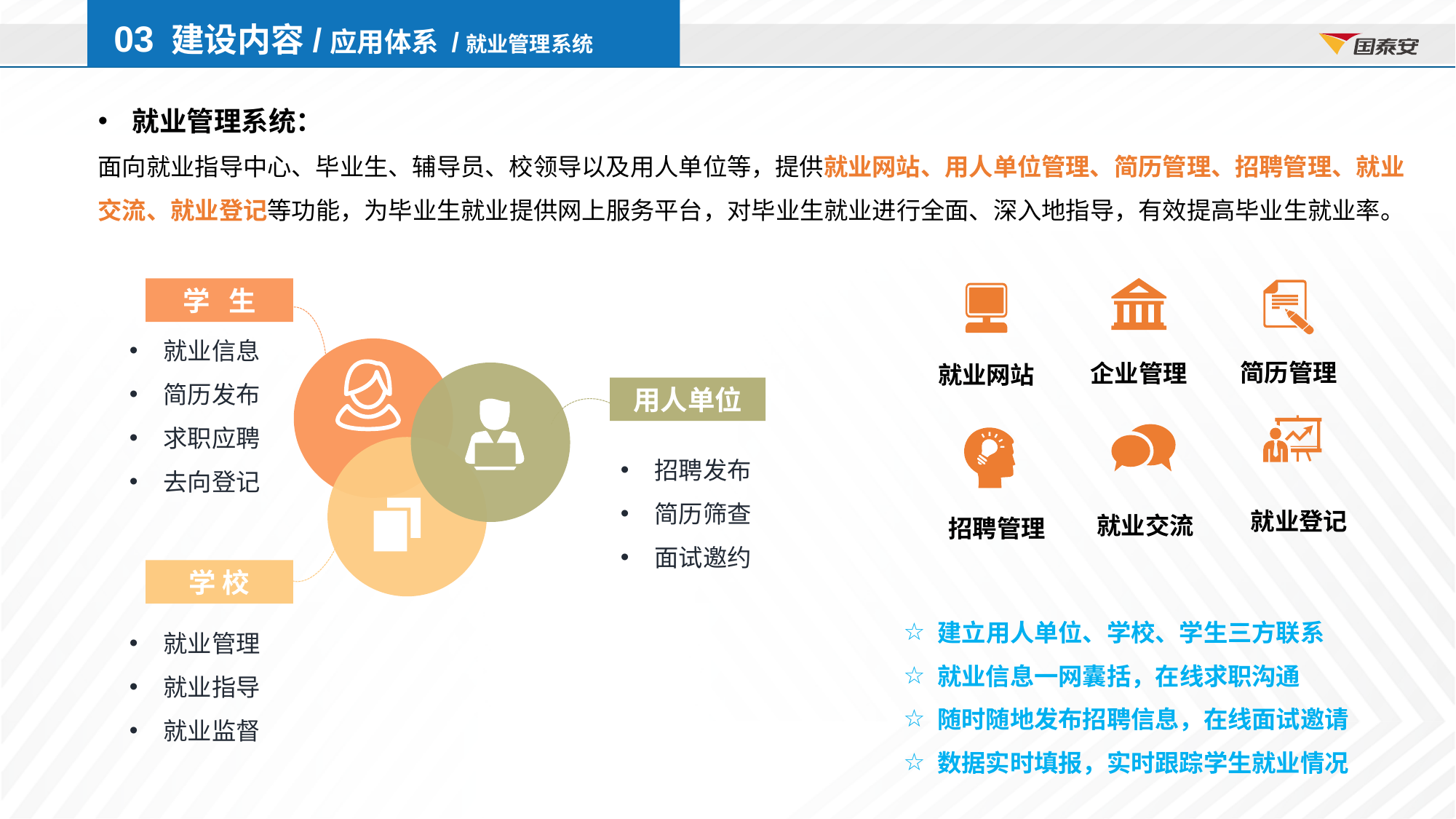

03 建设内容/应用体系 /就业管理系统
就业管理系统：
面向就业指导中心、毕业生、辅导员、校领导以及用人单位等，提供就业网站、用人单位管理、简历管理、招聘管理、就业交流、就业登记等功能，为毕业生就业提供网上服务平台，对毕业生就业进行全面、深入地指导，有效提高毕业生就业率。

学   生

就业信息
简历发布
求职应聘
去向登记

简历管理
企业管理
就业网站
用人单位

招聘发布
简历筛查
面试邀约

就业登记
就业交流
招聘管理
学 校
建立用人单位、学校、学生三方联系
就业信息一网囊括，在线求职沟通
随时随地发布招聘信息，在线面试邀请
数据实时填报，实时跟踪学生就业情况
就业管理
就业指导
就业监督